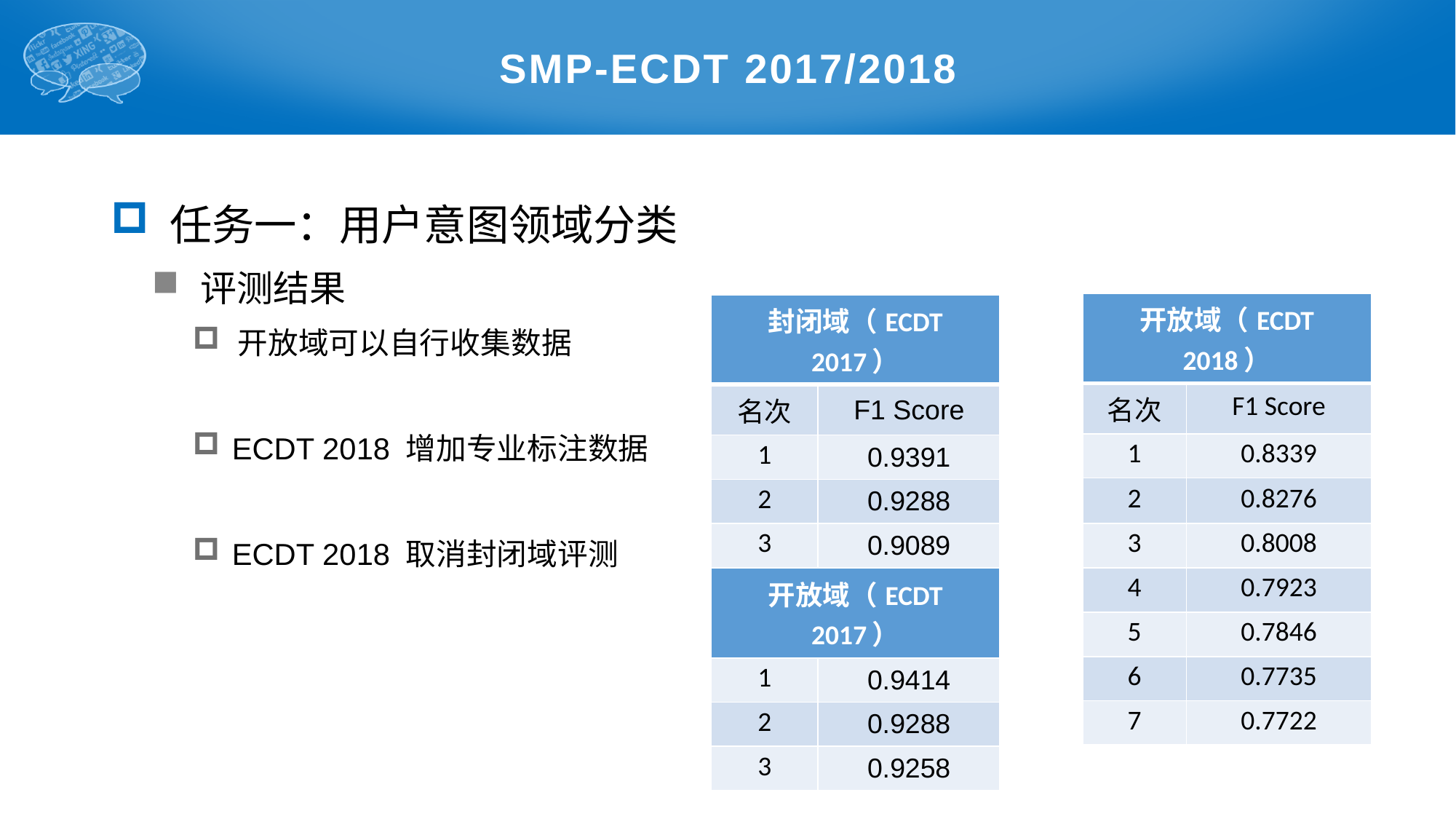

# SMP-ECDT 2017/2018
 任务一：用户意图领域分类
 评测结果
 开放域可以自行收集数据

 ECDT 2018 增加专业标注数据

 ECDT 2018 取消封闭域评测

| 开放域（ECDT 2018） |  |
| --- | --- |
| 名次 | F1 Score |
| 1 | 0.8339 |
| 2 | 0.8276 |
| 3 | 0.8008 |
| 4 | 0.7923 |
| 5 | 0.7846 |
| 6 | 0.7735 |
| 7 | 0.7722 |
| 封闭域（ECDT 2017） |  |
| --- | --- |
| 名次 | F1 Score |
| 1 | 0.9391 |
| 2 | 0.9288 |
| 3 | 0.9089 |
| 开放域（ECDT 2017） |  |
| 1 | 0.9414 |
| 2 | 0.9288 |
| 3 | 0.9258 |